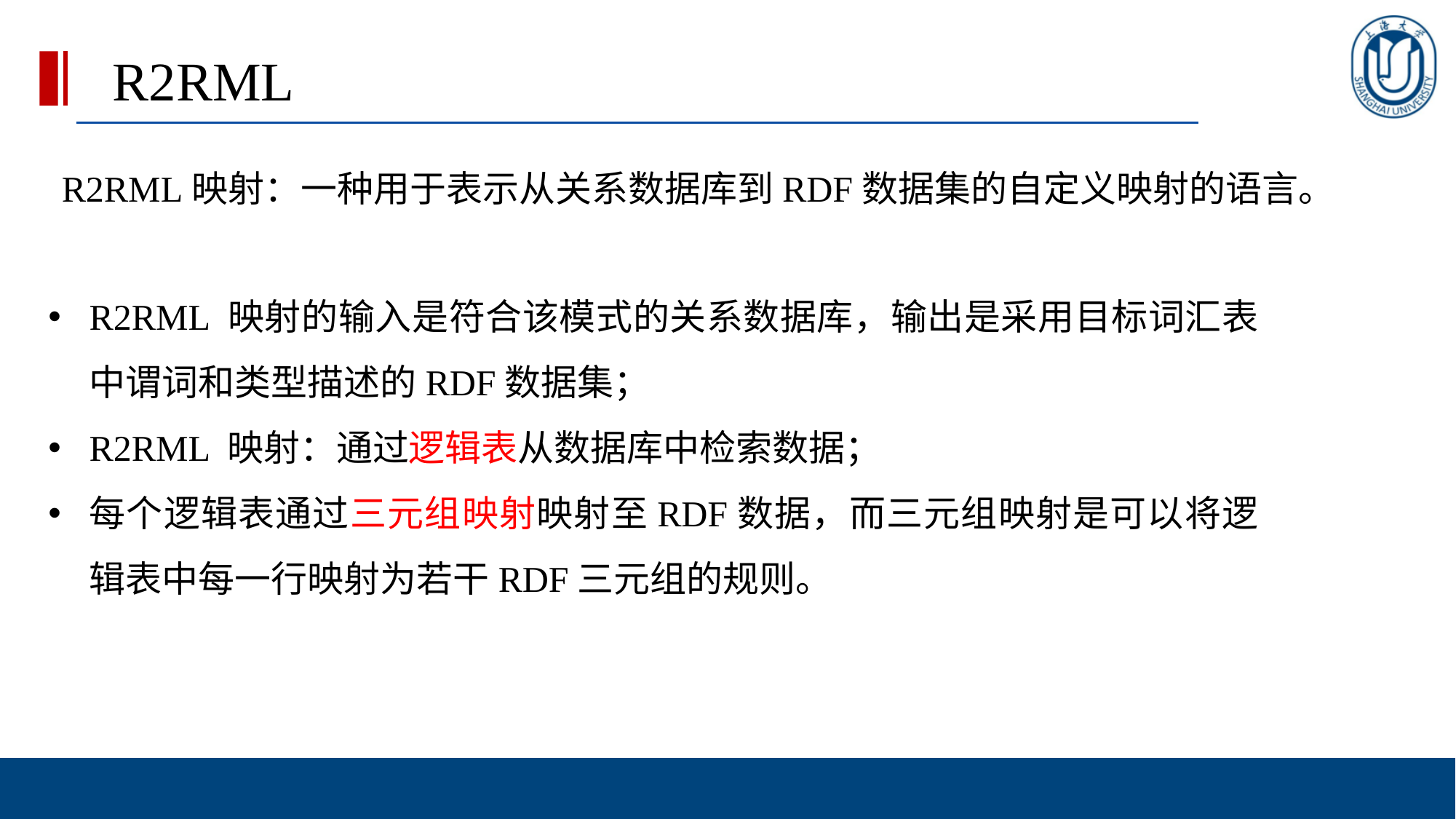

R2RML
R2RML映射：一种用于表示从关系数据库到RDF数据集的自定义映射的语言。
R2RML 映射的输入是符合该模式的关系数据库，输出是采用目标词汇表中谓词和类型描述的RDF数据集；
R2RML 映射：通过逻辑表从数据库中检索数据；
每个逻辑表通过三元组映射映射至RDF数据，而三元组映射是可以将逻辑表中每一行映射为若干RDF三元组的规则。
82